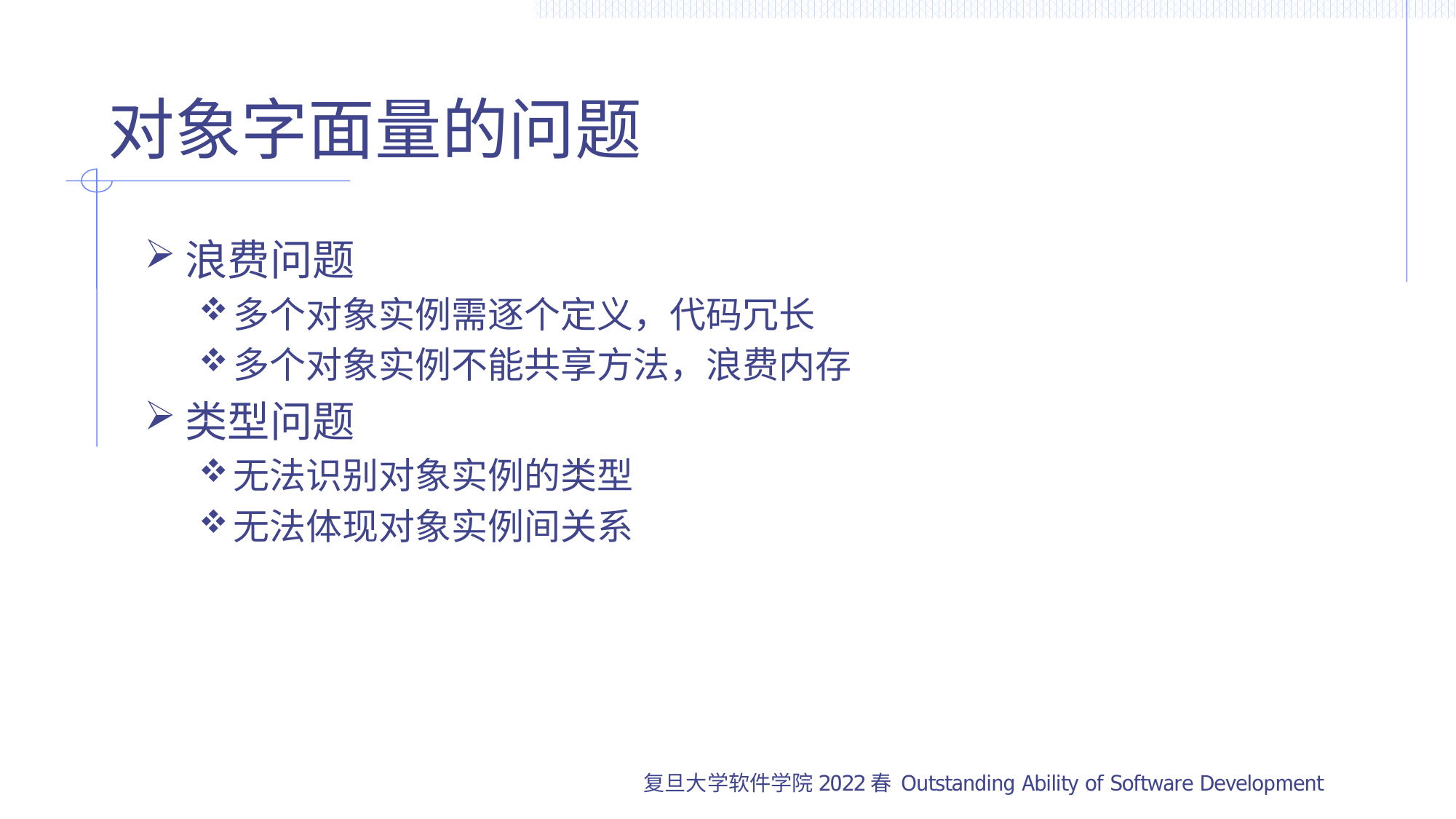

# 对象字面量的问题
浪费问题
多个对象实例需逐个定义，代码冗长
多个对象实例不能共享方法，浪费内存
类型问题
无法识别对象实例的类型
无法体现对象实例间关系